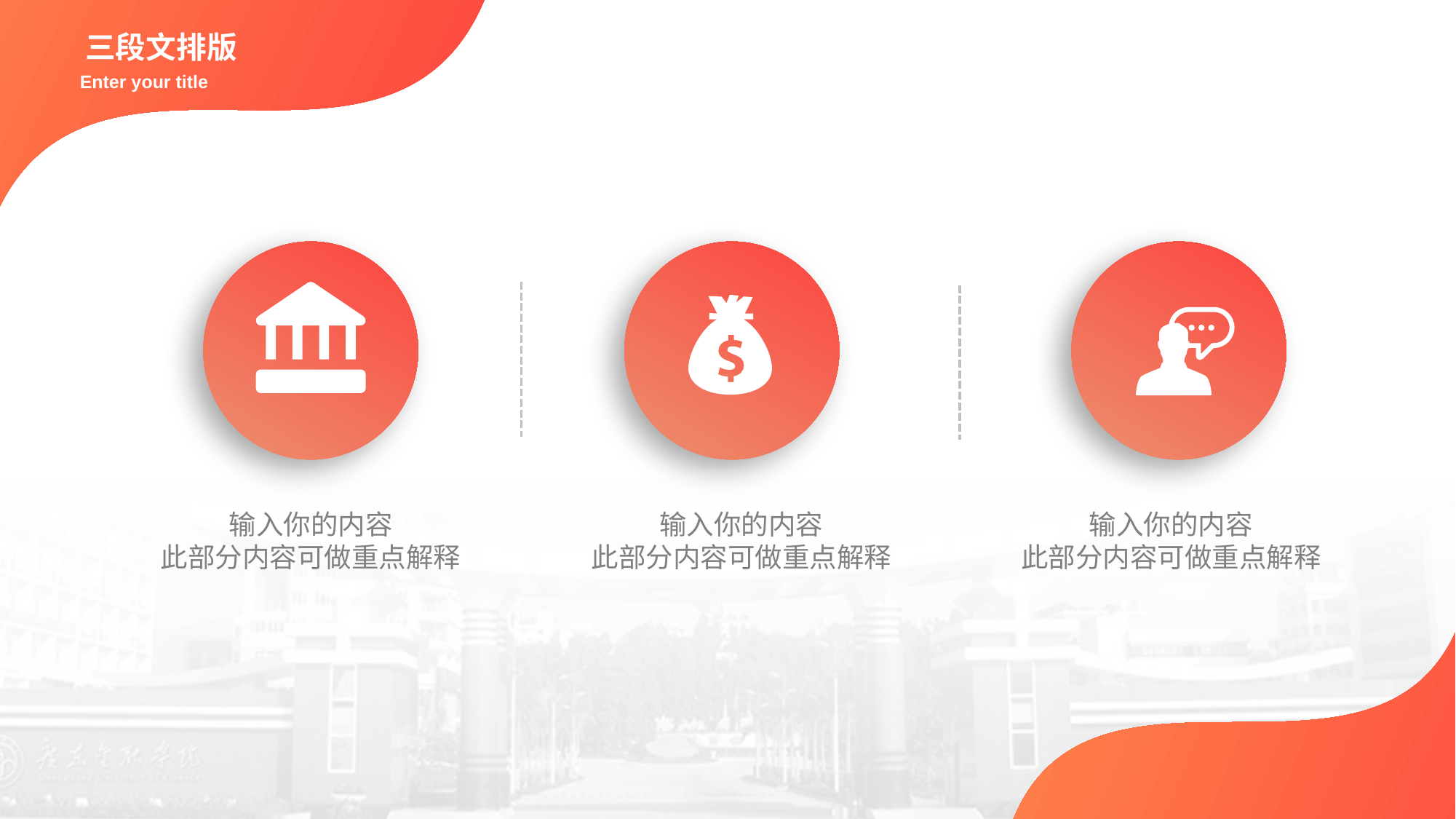

三段文排版
Enter your title

输入你的内容
此部分内容可做重点解释

输入你的内容
此部分内容可做重点解释

输入你的内容
此部分内容可做重点解释